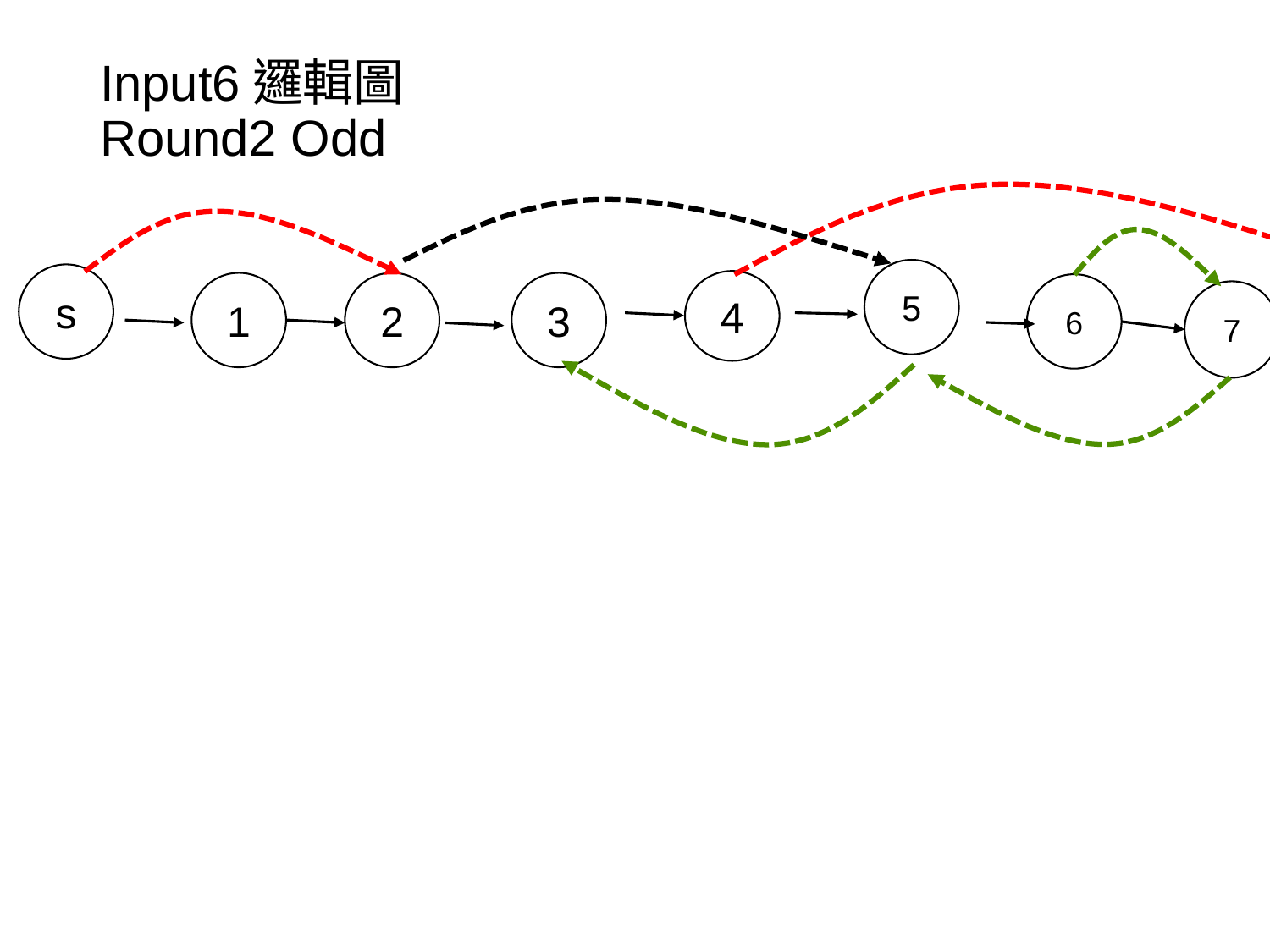

# Input6邏輯圖 Round2 Odd

5
s
4
1
2
3
6
7
8
d